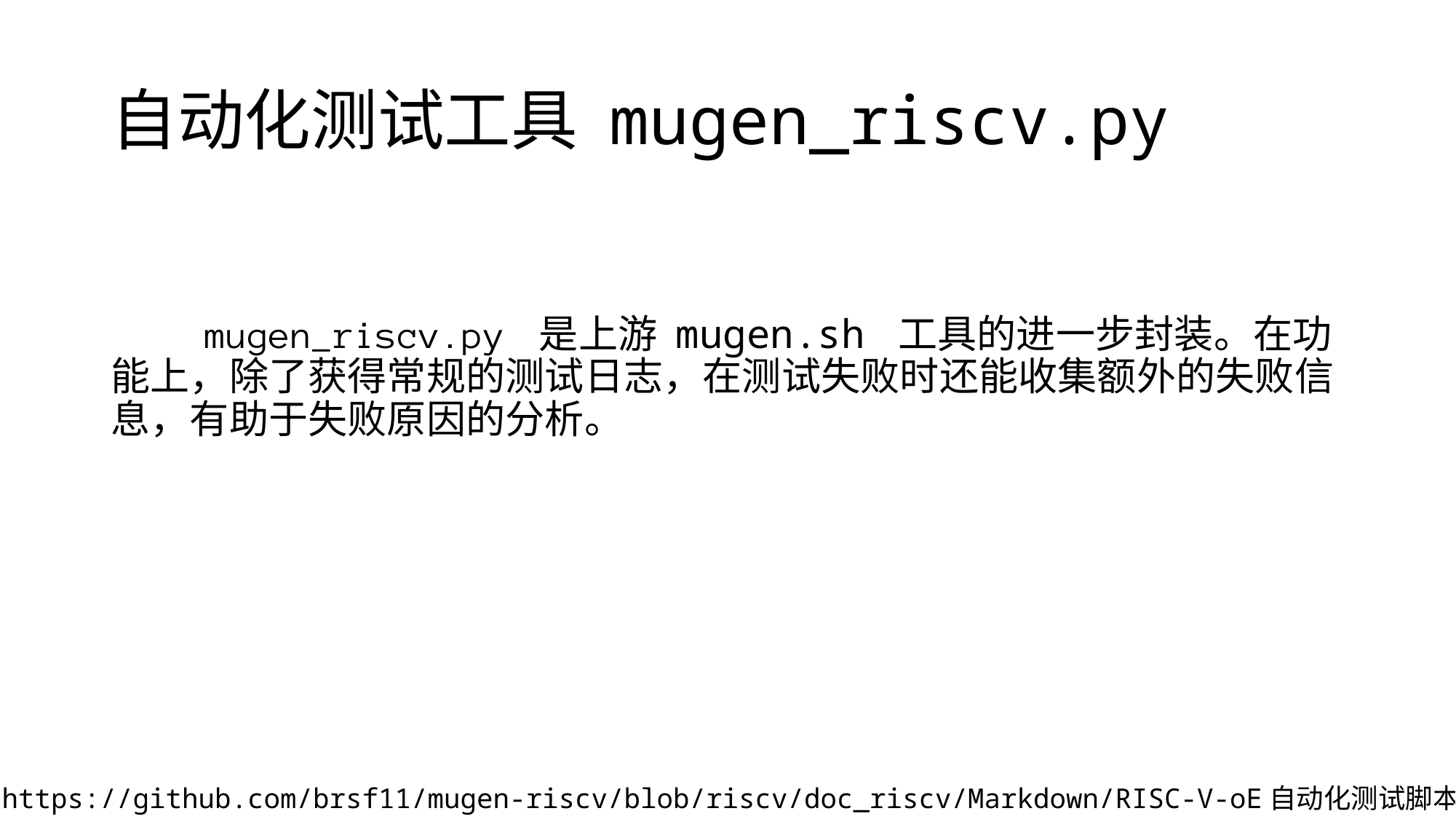

# 自动化测试工具 mugen_riscv.py
    mugen_riscv.py 是上游 mugen.sh 工具的进一步封装。在功能上，除了获得常规的测试日志，在测试失败时还能收集额外的失败信息，有助于失败原因的分析。
https://github.com/brsf11/mugen-riscv/blob/riscv/doc_riscv/Markdown/RISC-V-oE自动化测试脚本使用.md